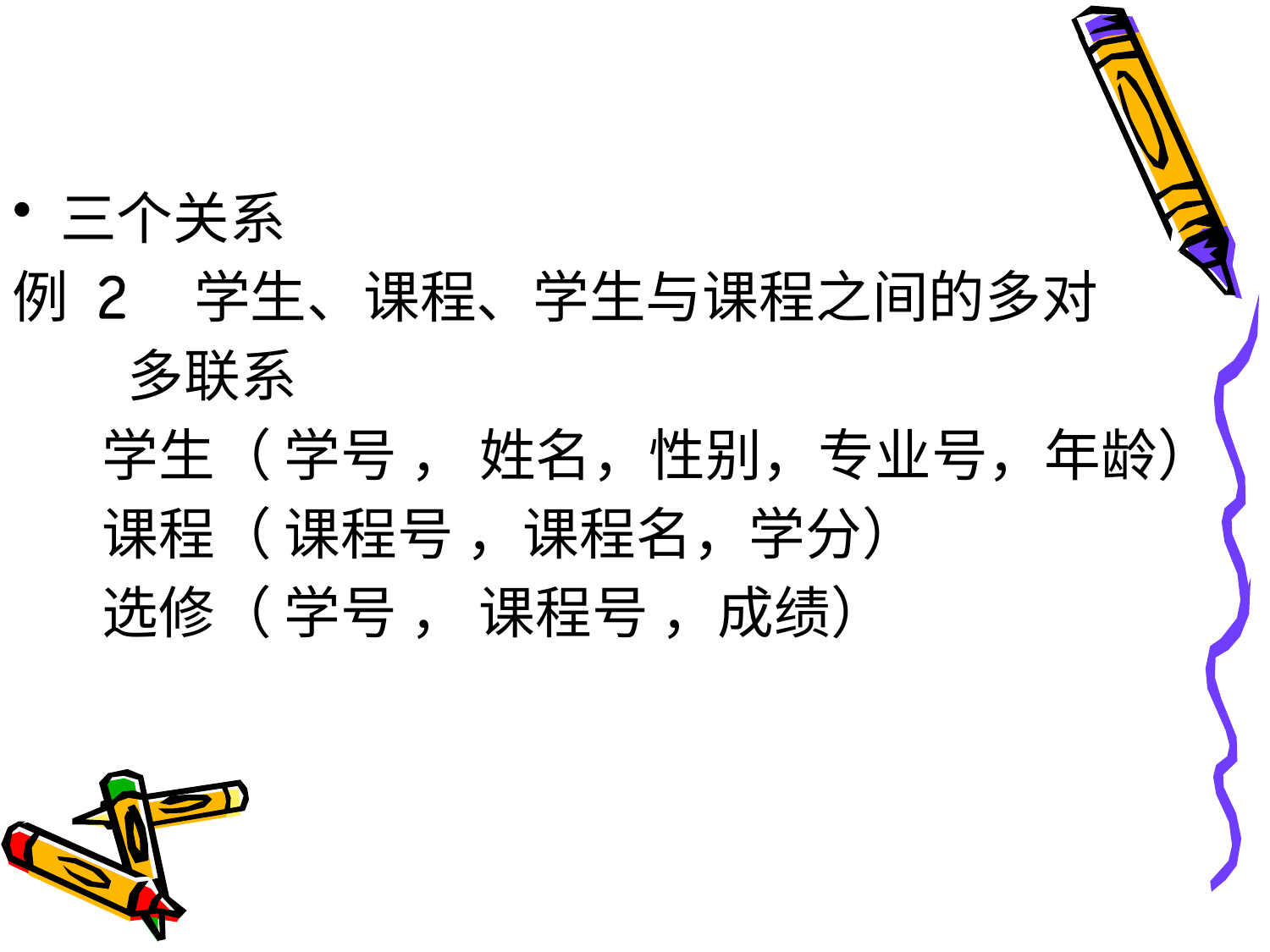

#
三个关系
例 2   学生、课程、学生与课程之间的多对
        多联系
      学生（ 学号 ， 姓名，性别，专业号，年龄）
      课程（ 课程号 ，课程名，学分）
      选修（ 学号 ， 课程号 ，成绩）